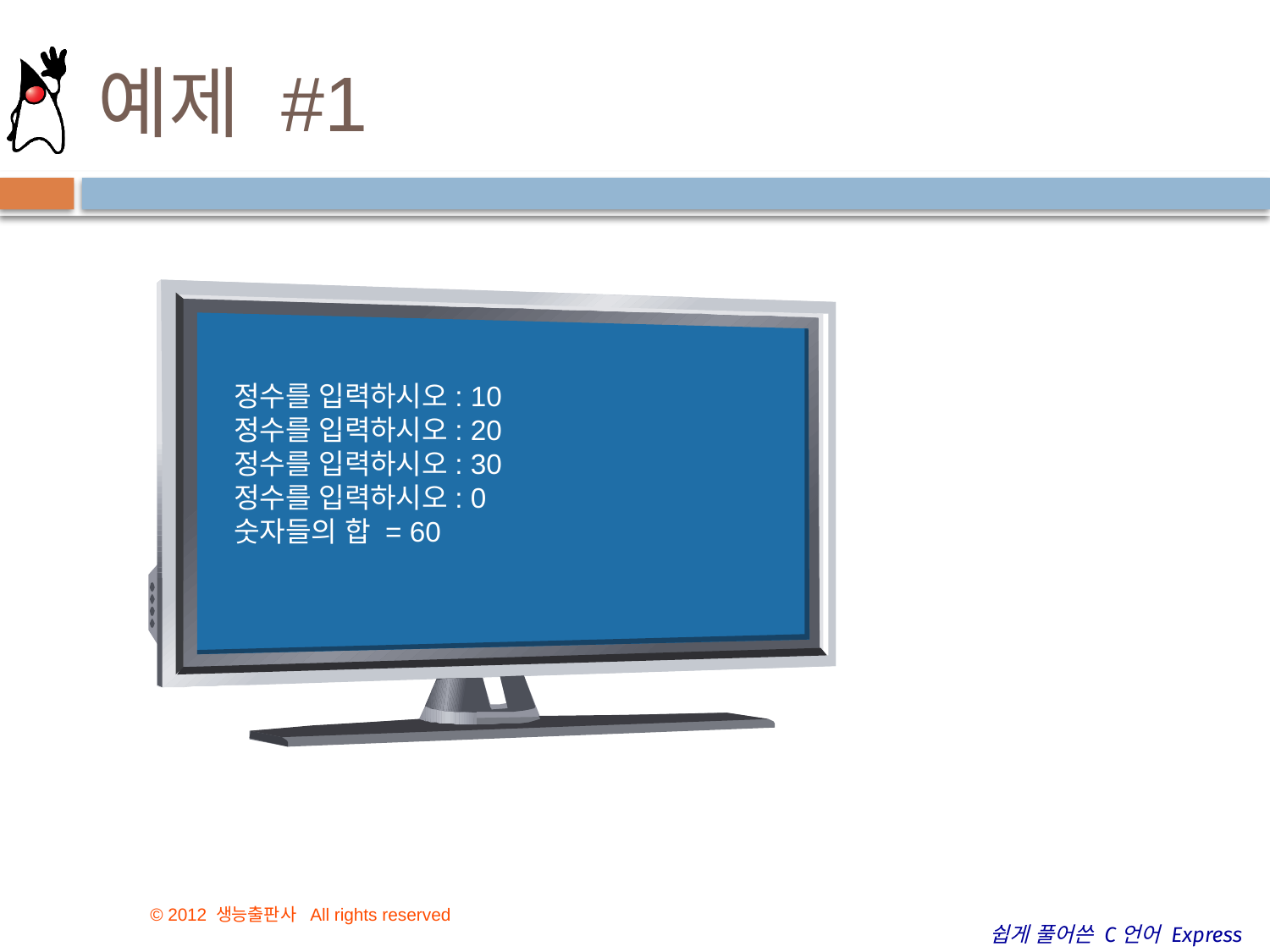

# 예제 #1

정수를 입력하시오: 10
정수를 입력하시오: 20
정수를 입력하시오: 30
정수를 입력하시오: 0
숫자들의 합 = 60